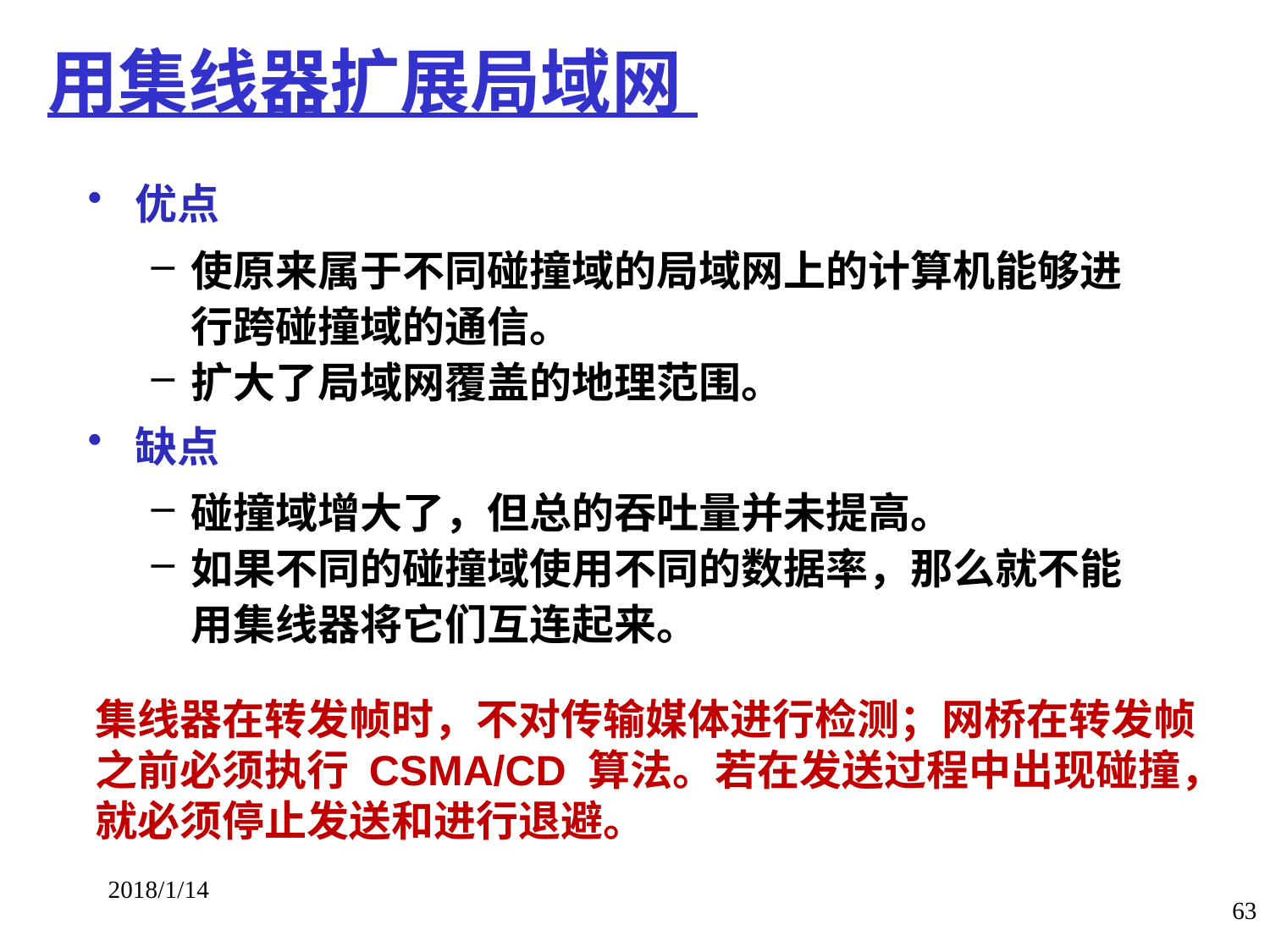

# 用集线器扩展局域网
优点
使原来属于不同碰撞域的局域网上的计算机能够进行跨碰撞域的通信。
扩大了局域网覆盖的地理范围。
缺点
碰撞域增大了，但总的吞吐量并未提高。
如果不同的碰撞域使用不同的数据率，那么就不能用集线器将它们互连起来。
	集线器在转发帧时，不对传输媒体进行检测；网桥在转发帧之前必须执行 CSMA/CD 算法。若在发送过程中出现碰撞，就必须停止发送和进行退避。
2018/1/14
63